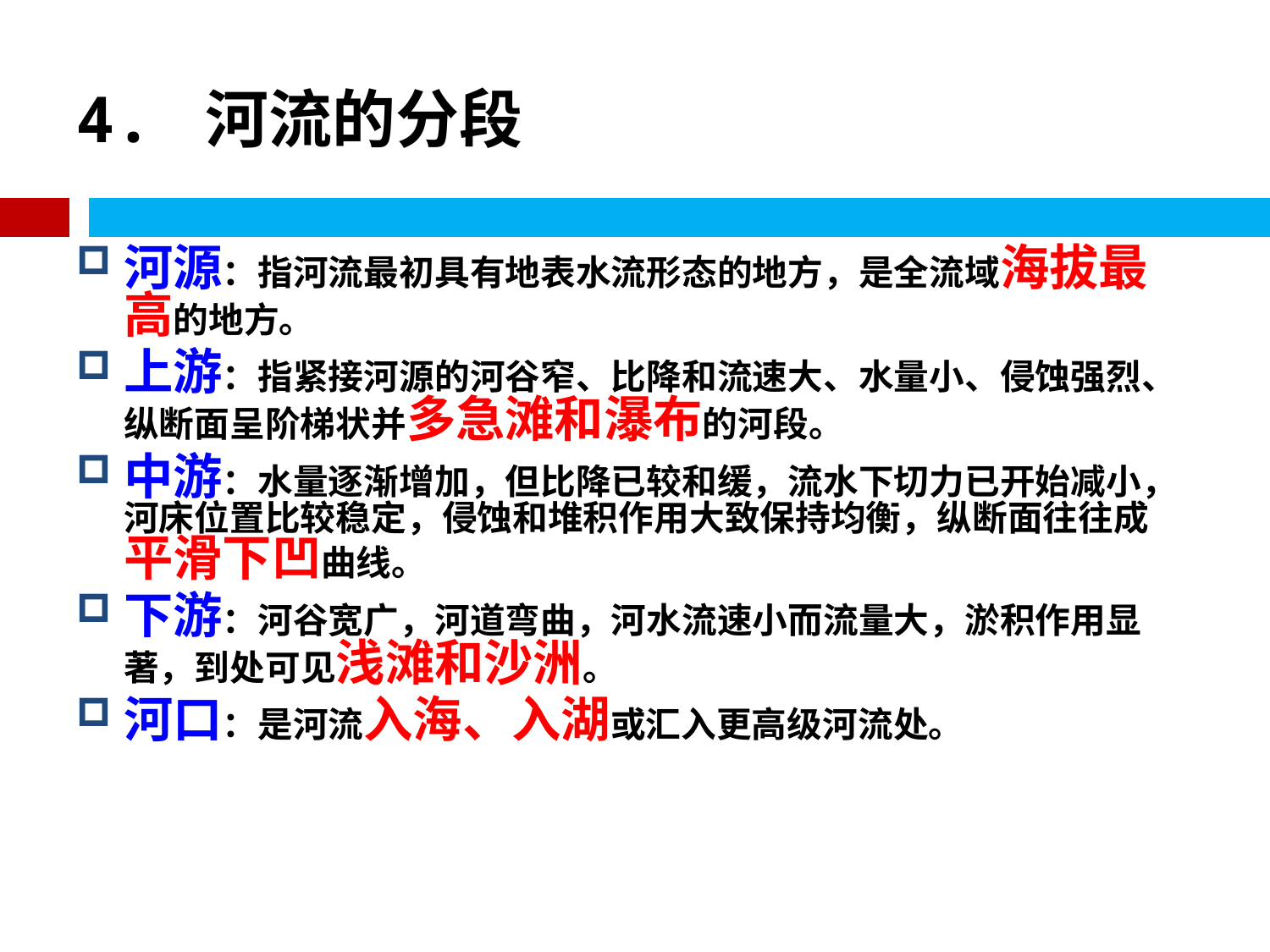

# 4. 河流的分段
河源：指河流最初具有地表水流形态的地方，是全流域海拔最高的地方。
上游：指紧接河源的河谷窄、比降和流速大、水量小、侵蚀强烈、纵断面呈阶梯状并多急滩和瀑布的河段。
中游：水量逐渐增加，但比降已较和缓，流水下切力已开始减小，河床位置比较稳定，侵蚀和堆积作用大致保持均衡，纵断面往往成平滑下凹曲线。
下游：河谷宽广，河道弯曲，河水流速小而流量大，淤积作用显著，到处可见浅滩和沙洲。
河口：是河流入海、入湖或汇入更高级河流处。